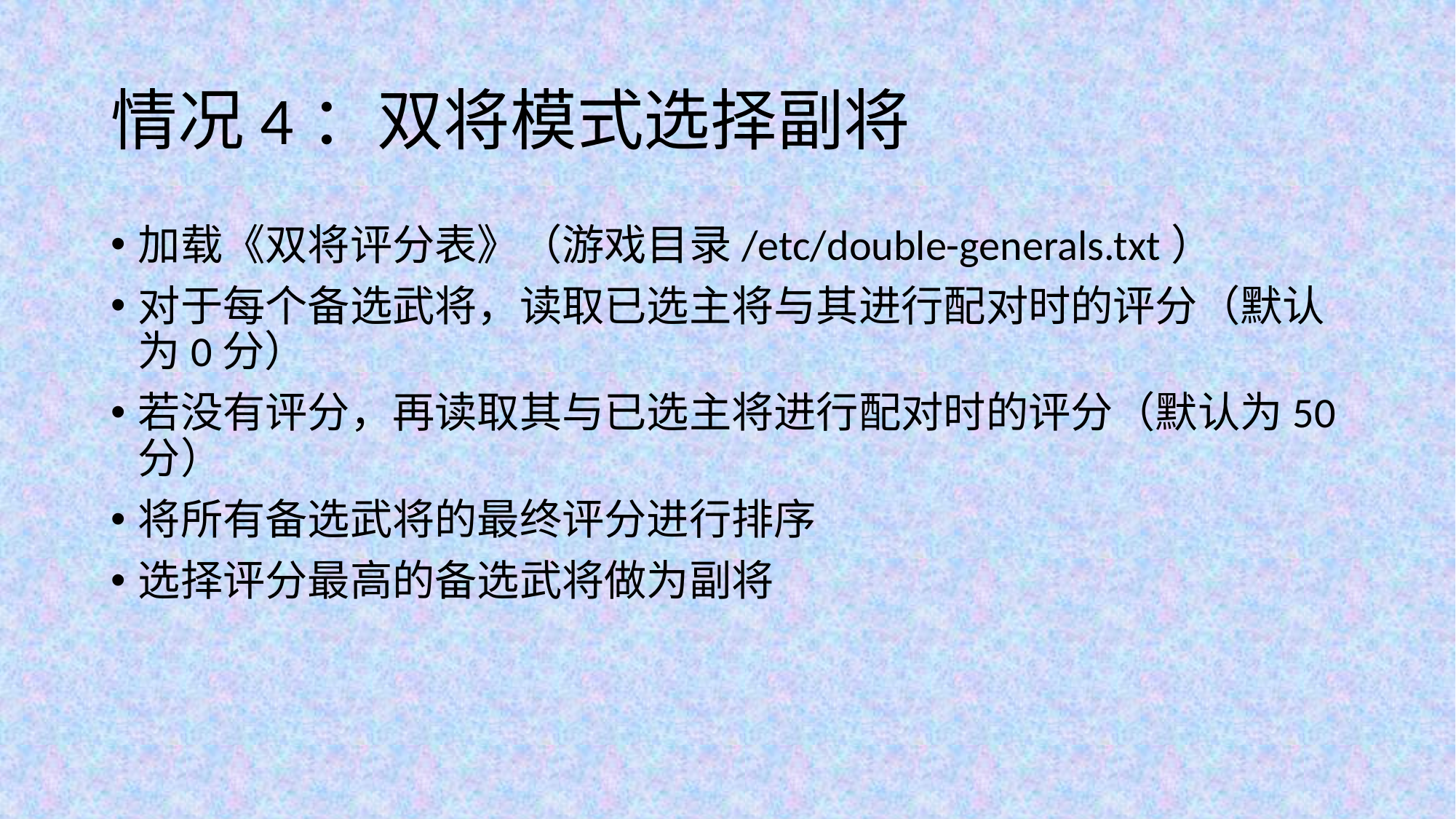

# 情况4：双将模式选择副将
加载《双将评分表》（游戏目录/etc/double-generals.txt）
对于每个备选武将，读取已选主将与其进行配对时的评分（默认为0分）
若没有评分，再读取其与已选主将进行配对时的评分（默认为50分）
将所有备选武将的最终评分进行排序
选择评分最高的备选武将做为副将